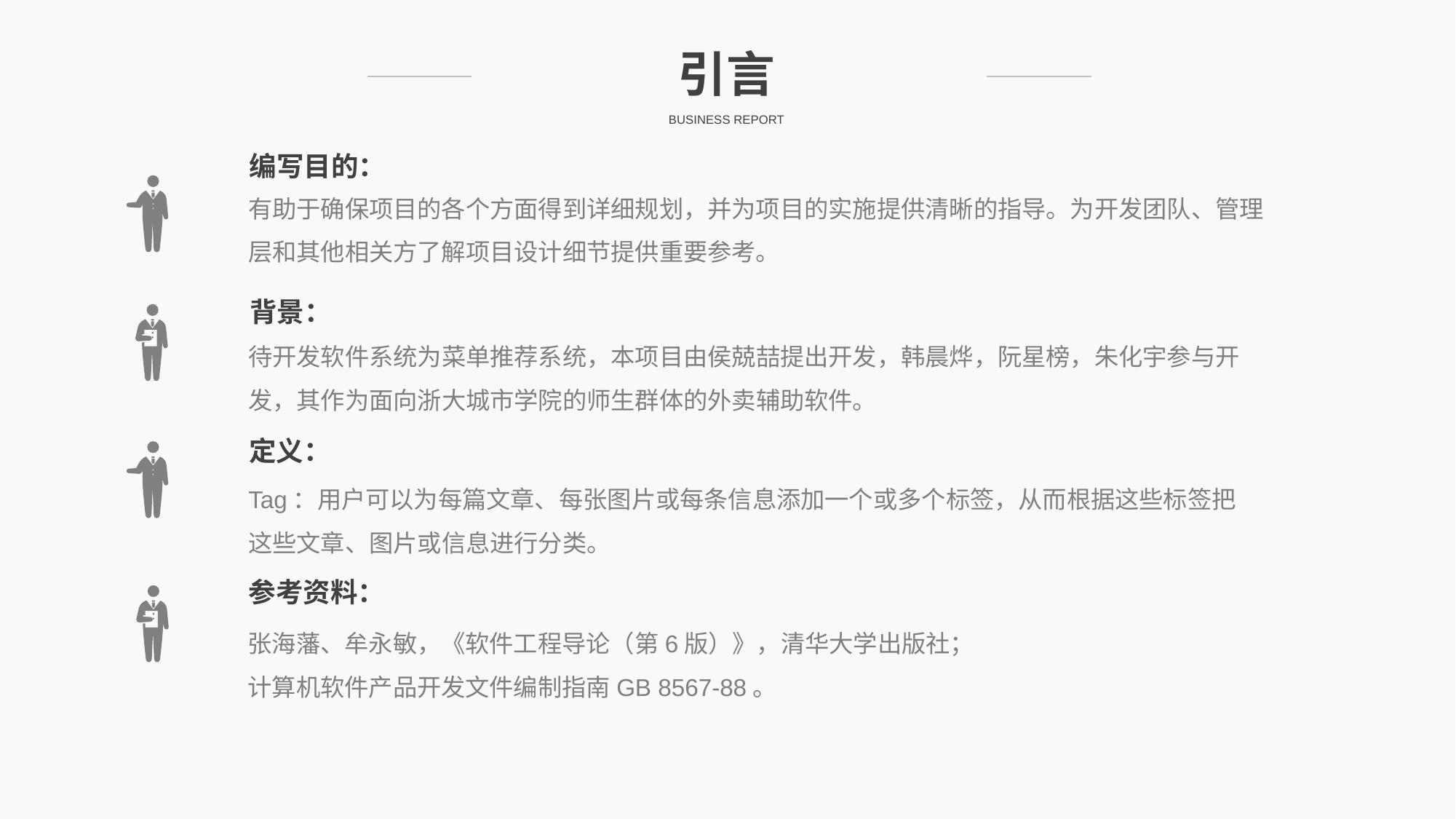

引言
BUSINESS REPORT
编写目的：
有助于确保项目的各个方面得到详细规划，并为项目的实施提供清晰的指导。为开发团队、管理层和其他相关方了解项目设计细节提供重要参考。

背景：

待开发软件系统为菜单推荐系统，本项目由侯兢喆提出开发，韩晨烨，阮星榜，朱化宇参与开发，其作为面向浙大城市学院的师生群体的外卖辅助软件。
定义：

Tag：用户可以为每篇文章、每张图片或每条信息添加一个或多个标签，从而根据这些标签把这些文章、图片或信息进行分类。

参考资料：

张海藩、牟永敏，《软件工程导论（第6版）》，清华大学出版社；
计算机软件产品开发文件编制指南GB 8567-88。